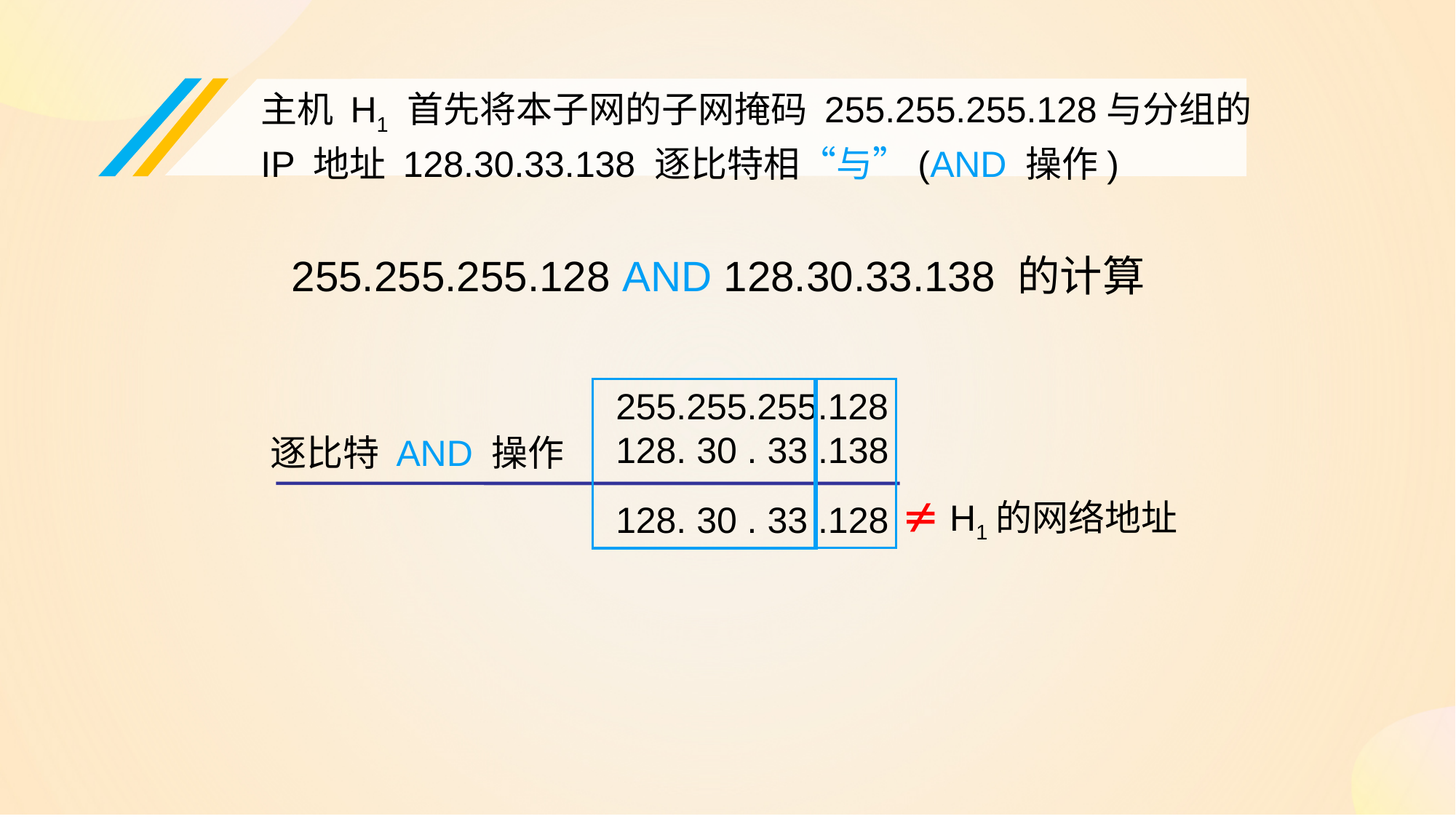

主机 H1 首先将本子网的子网掩码 255.255.255.128与分组的 IP 地址 128.30.33.138 逐比特相“与”(AND 操作)

255.255.255.128 AND 128.30.33.138 的计算
255.255.255.128
128. 30 . 33 .138
逐比特 AND 操作

128. 30 . 33 .128

≠ H1 的网络地址